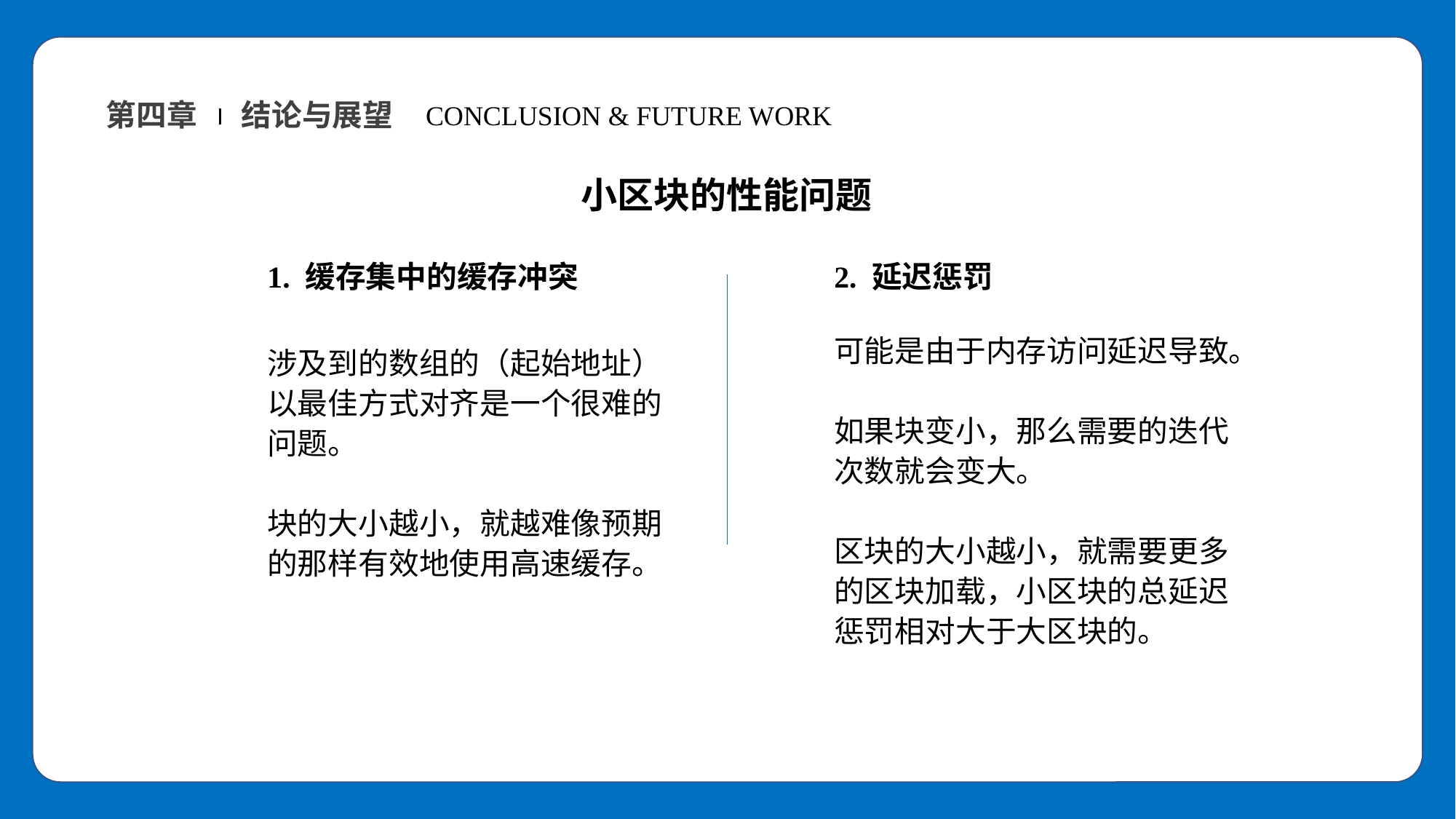

未优化的𝑃enc在不同块大小上的性能

第四章
结论与展望
CONCLUSION & FUTURE WORK
小区块的性能问题
1. 缓存集中的缓存冲突
2. 延迟惩罚
可能是由于内存访问延迟导致。

如果块变小，那么需要的迭代次数就会变大。

区块的大小越小，就需要更多的区块加载，小区块的总延迟惩罚相对大于大区块的。
涉及到的数组的（起始地址）以最佳方式对齐是一个很难的问题。

块的大小越小，就越难像预期的那样有效地使用高速缓存。
填写
标题